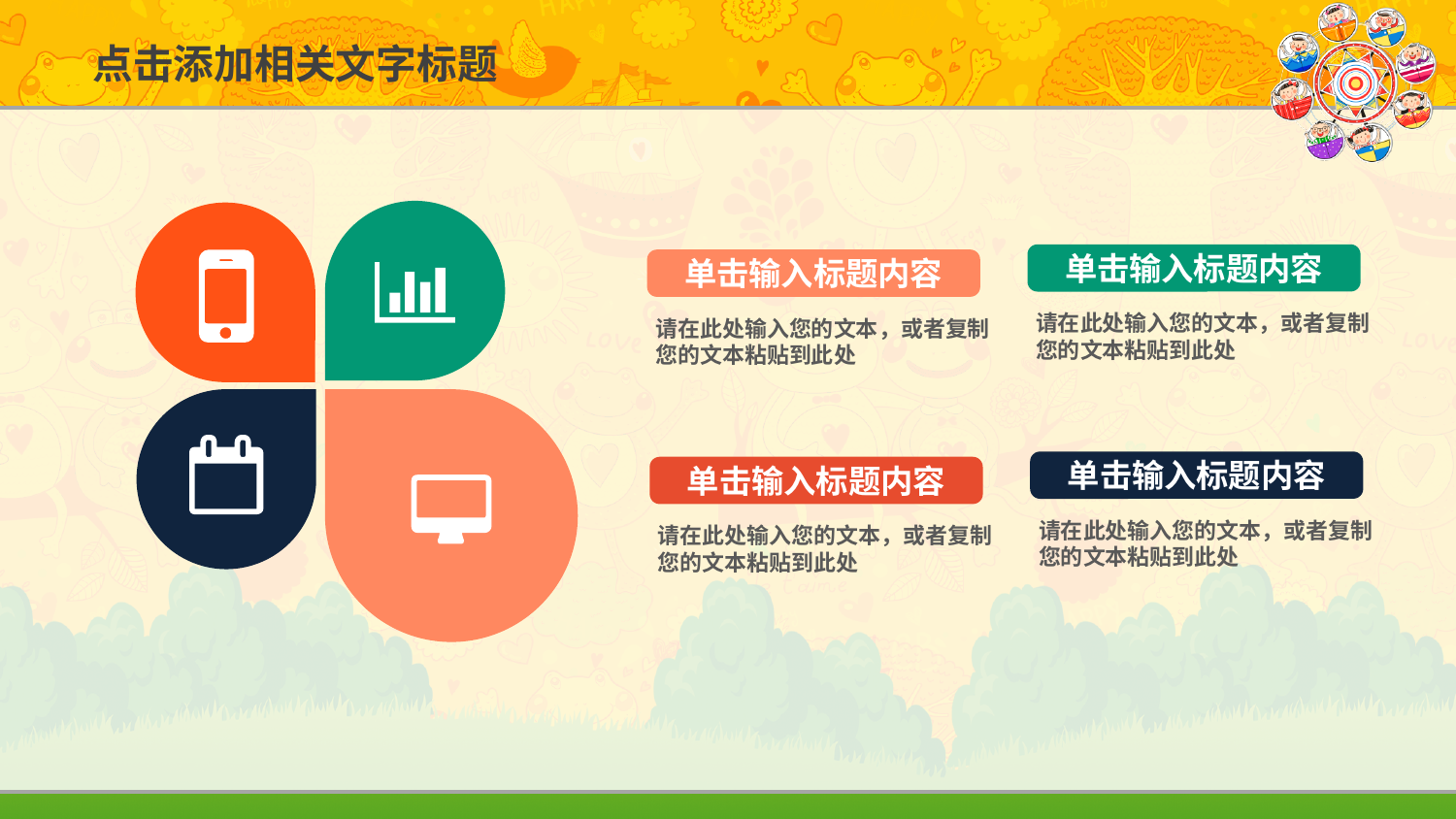

单击输入标题内容
请在此处输入您的文本，或者复制您的文本粘贴到此处
单击输入标题内容
请在此处输入您的文本，或者复制您的文本粘贴到此处

单击输入标题内容
请在此处输入您的文本，或者复制您的文本粘贴到此处
单击输入标题内容
请在此处输入您的文本，或者复制您的文本粘贴到此处